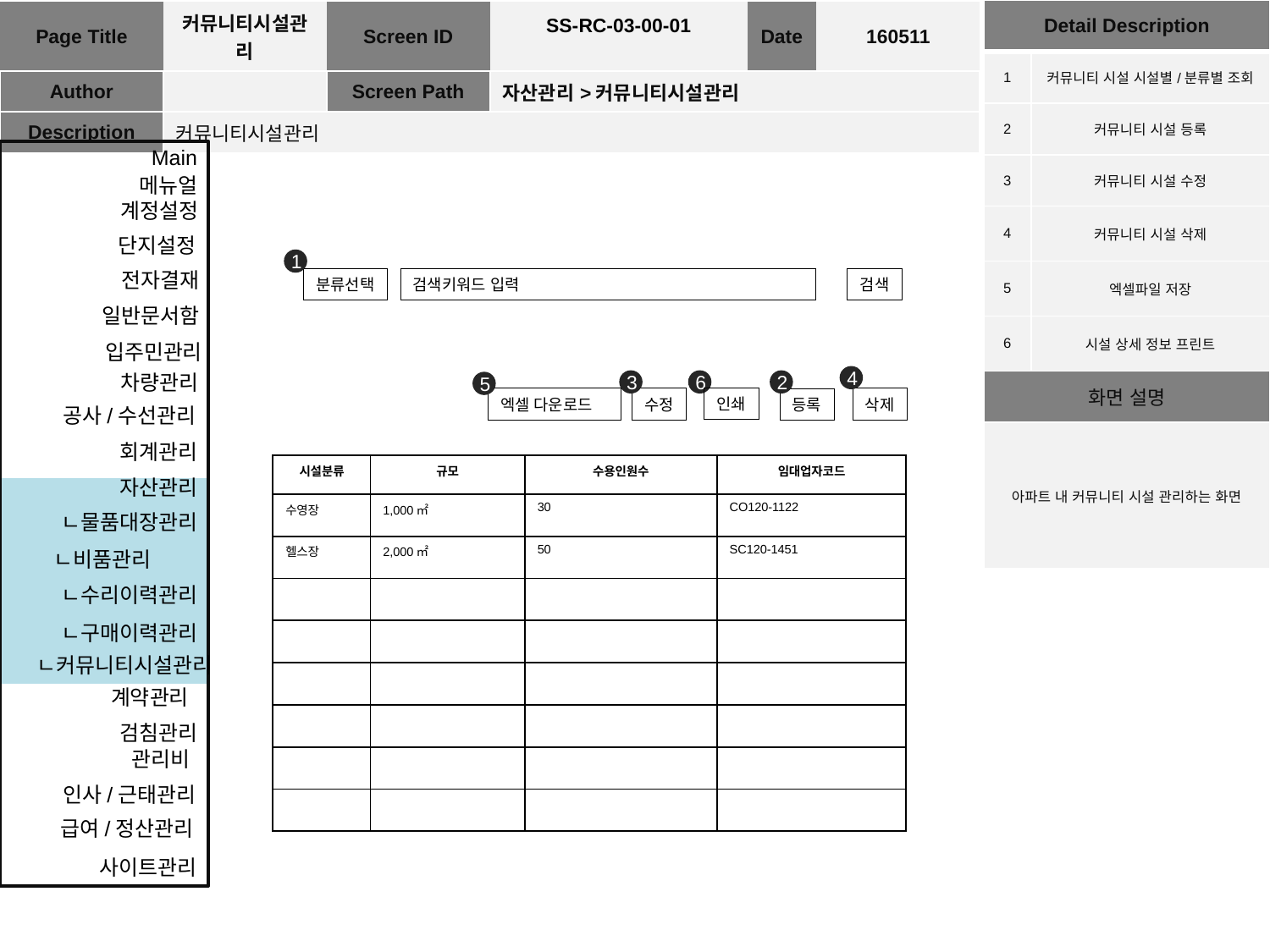

| Detail Description |  |
| --- | --- |
| 1 | 커뮤니티 시설 시설별/분류별 조회 |
| 2 | 커뮤니티 시설 등록 |
| 3 | 커뮤니티 시설 수정 |
| 4 | 커뮤니티 시설 삭제 |
| 5 | 엑셀파일 저장 |
| 6 | 시설 상세 정보 프린트 |
| 화면 설명 |  |
| 아파트 내 커뮤니티 시설 관리하는 화면 |  |
| Page Title | 커뮤니티시설관리 | Screen ID | SS-RC-03-00-01 | Date | 160511 |
| --- | --- | --- | --- | --- | --- |
| Author |  | Screen Path | 자산관리>커뮤니티시설관리 |  |  |
| Description | 커뮤니티시설관리 |  |  |  |  |
Main

메뉴얼
계정설정
단지설정
1
전자결재
분류선택
검색키워드 입력
검색
일반문서함
입주민관리
차량관리
4
3
6
2
5
인쇄
엑셀 다운로드
수정
삭제
등록
공사/수선관리
회계관리
| 시설분류 | 규모 | 수용인원수 | 임대업자코드 |
| --- | --- | --- | --- |
| 수영장 | 1,000㎡ | 30 | CO120-1122 |
| 헬스장 | 2,000㎡ | 50 | SC120-1451 |
|  |  |  |  |
|  |  |  |  |
|  |  |  |  |
|  |  |  |  |
|  |  |  |  |
|  |  |  |  |
자산관리

ㄴ물품대장관리
ㄴ비품관리
ㄴ수리이력관리
ㄴ구매이력관리
ㄴ커뮤니티시설관리
계약관리
검침관리
관리비
인사/근태관리
급여/정산관리
사이트관리